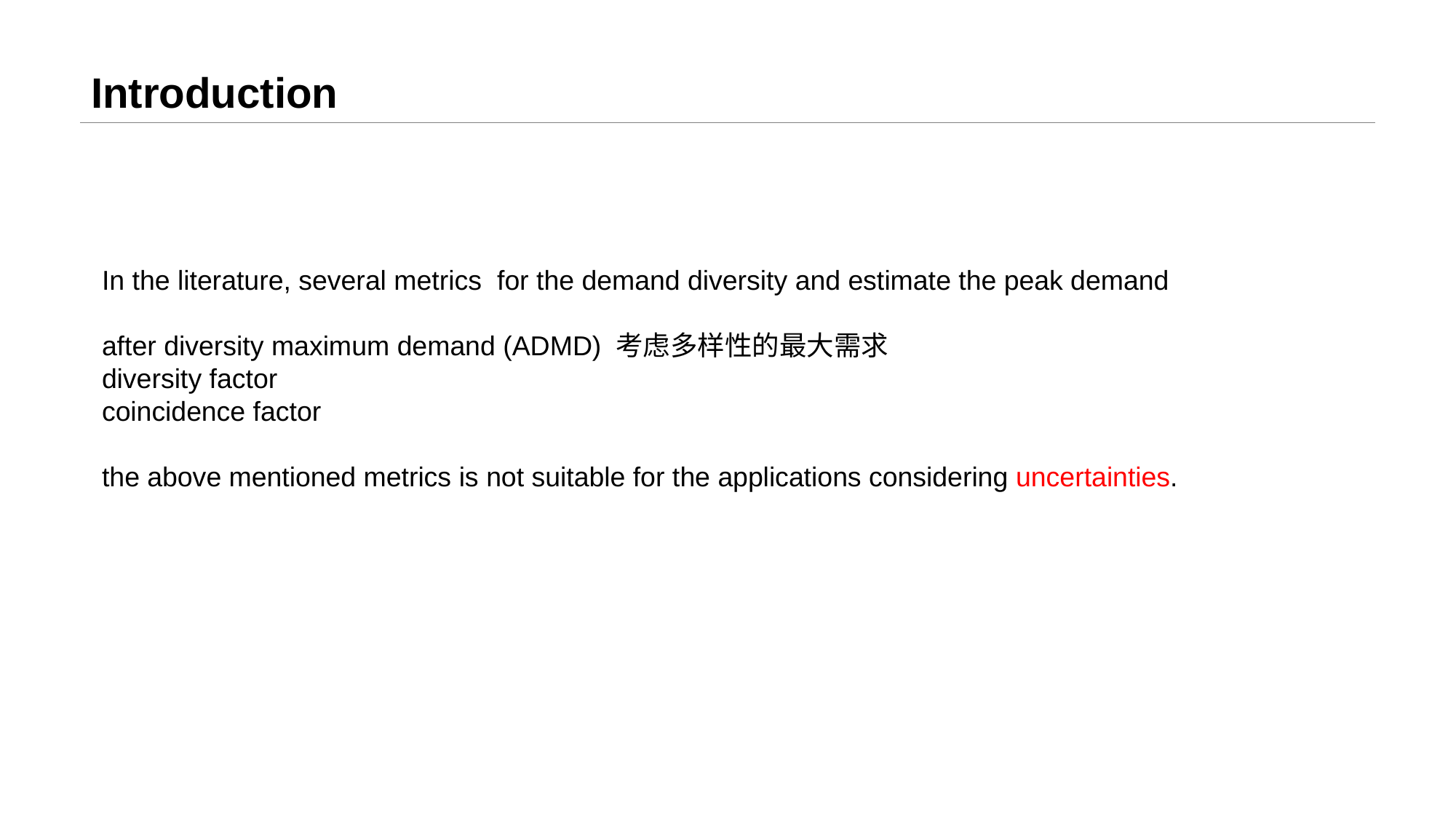

# Introduction
In the literature, several metrics  for the demand diversity and estimate the peak demand

after diversity maximum demand (ADMD) 考虑多样性的最大需求
diversity factor
coincidence factor

the above mentioned metrics is not suitable for the applications considering uncertainties.

10